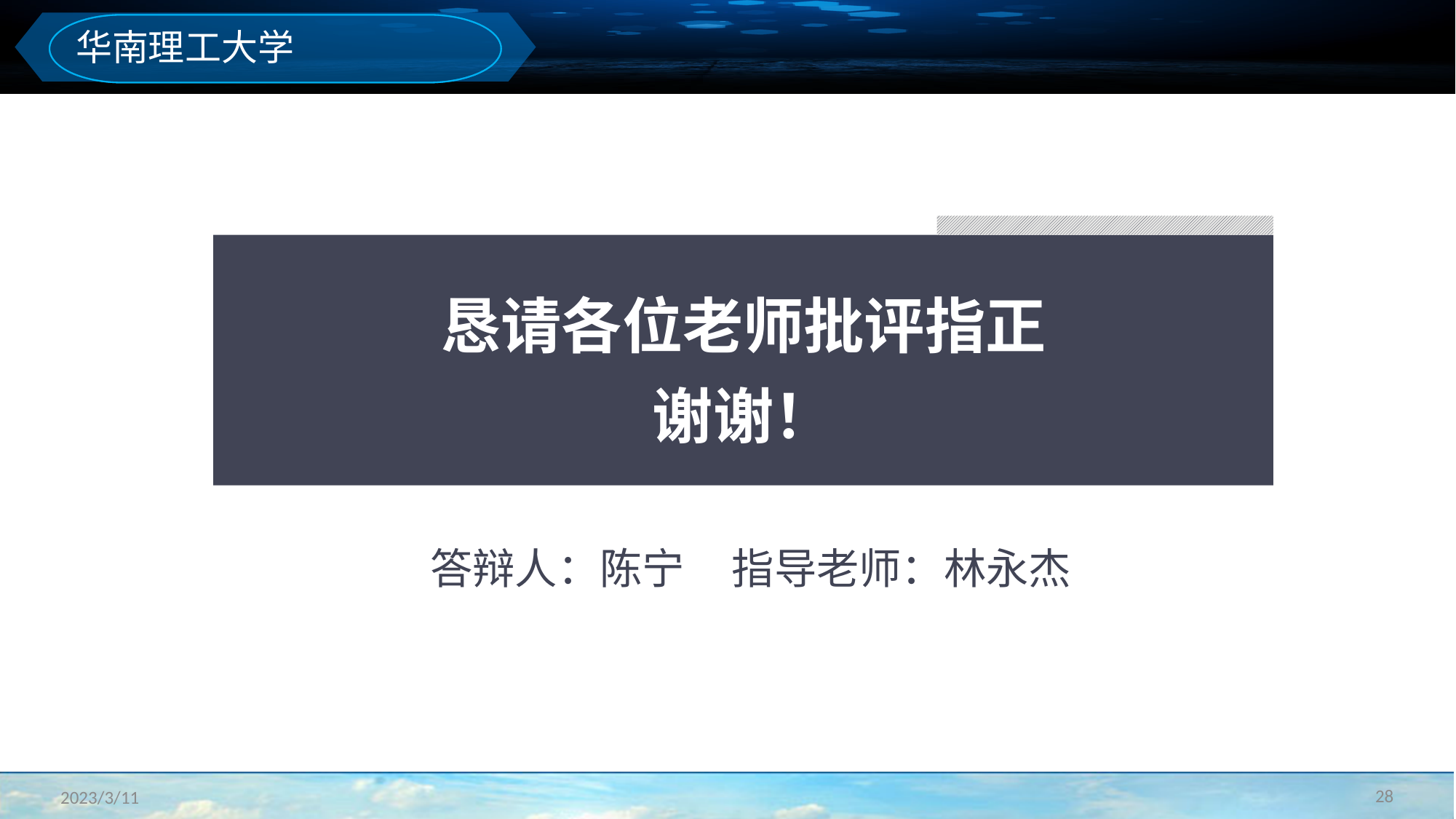

华南理工大学

恳请各位老师批评指正
谢谢！
答辩人：陈宁     指导老师：林永杰
28
2023/3/11